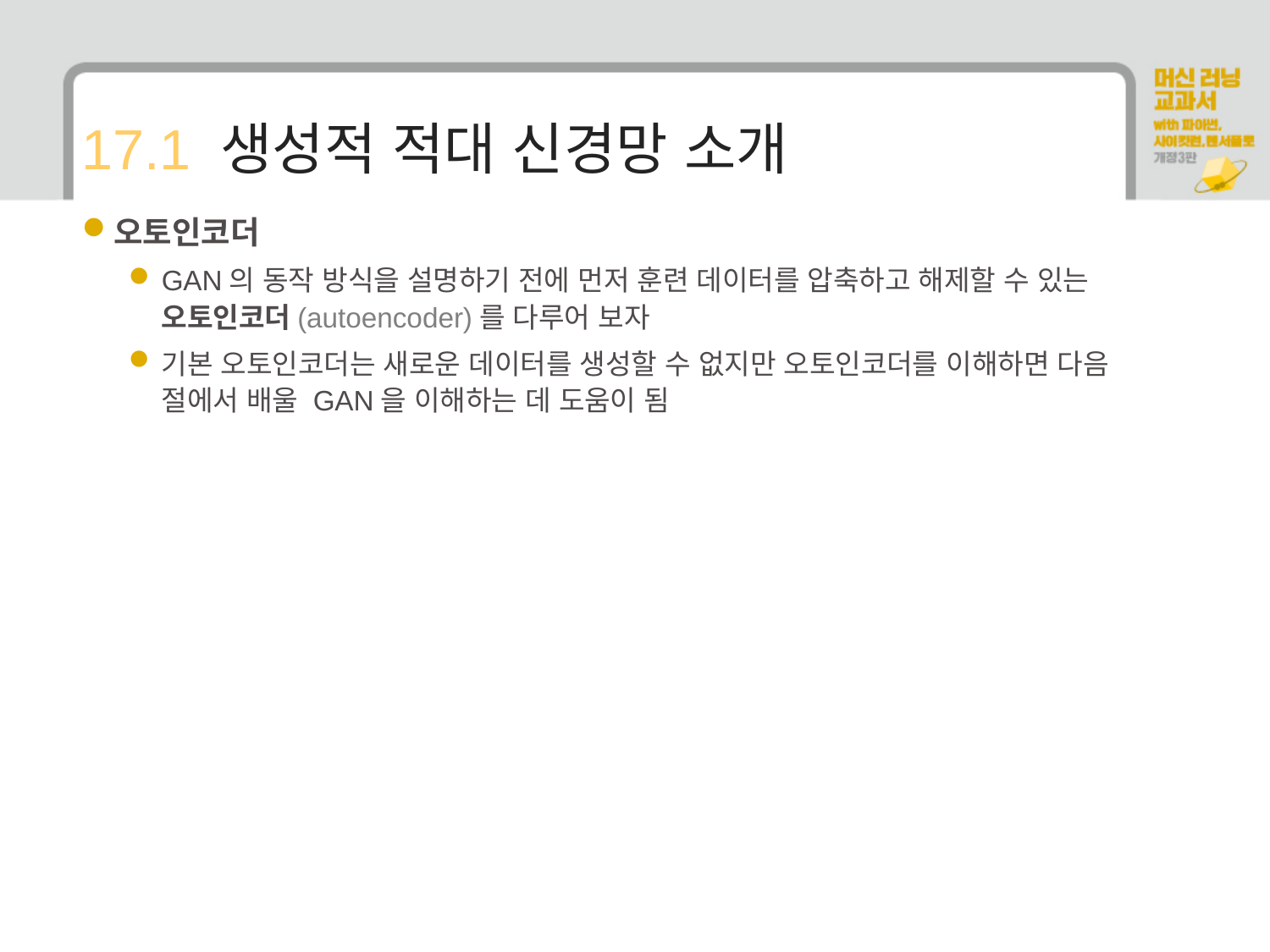

# 17.1 생성적 적대 신경망 소개
오토인코더
GAN의 동작 방식을 설명하기 전에 먼저 훈련 데이터를 압축하고 해제할 수 있는 오토인코더(autoencoder)를 다루어 보자
기본 오토인코더는 새로운 데이터를 생성할 수 없지만 오토인코더를 이해하면 다음 절에서 배울 GAN을 이해하는 데 도움이 됨